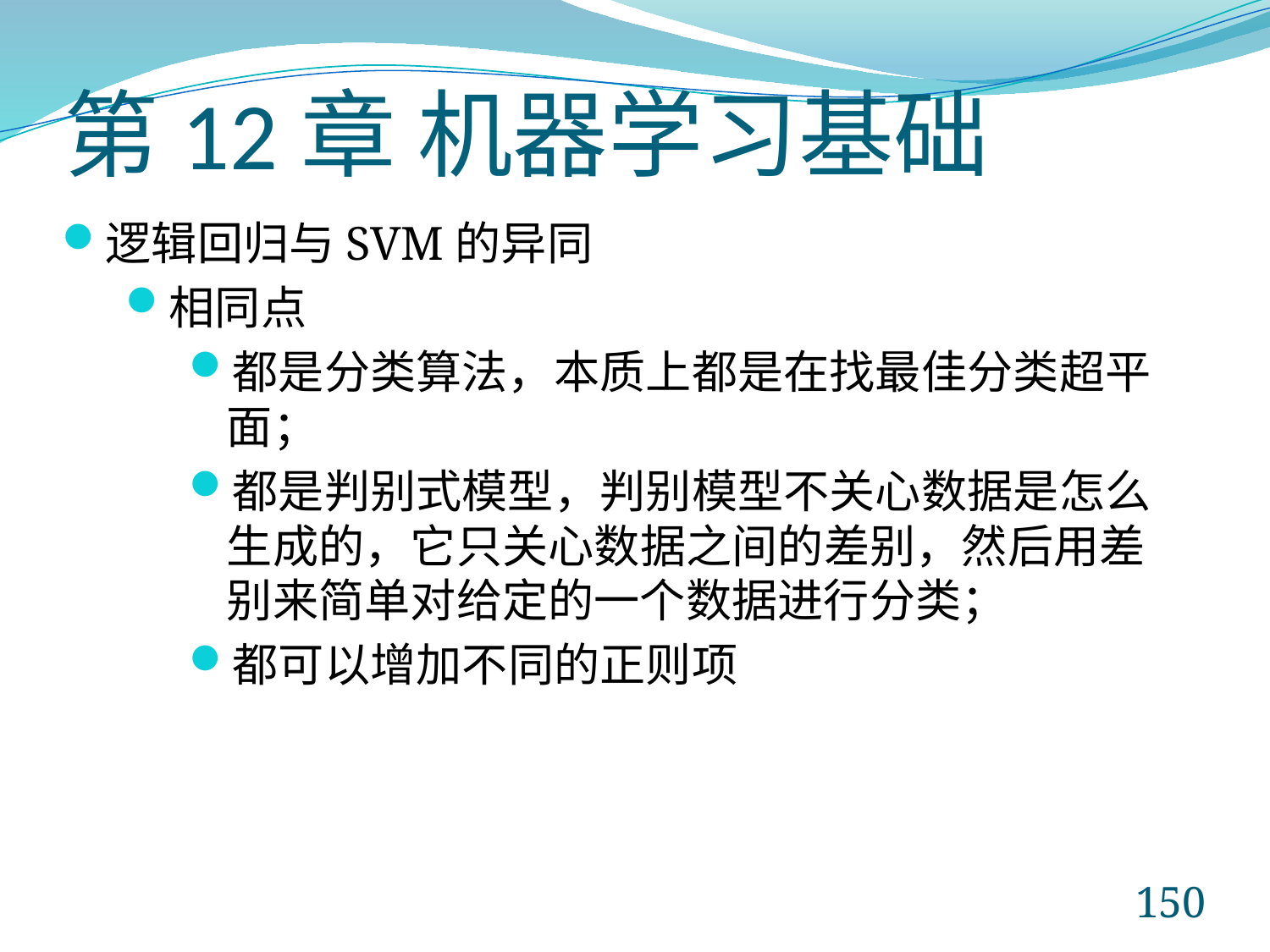

# 第12章 机器学习基础
逻辑回归与SVM的异同
相同点
都是分类算法，本质上都是在找最佳分类超平面；
都是判别式模型，判别模型不关心数据是怎么生成的，它只关心数据之间的差别，然后用差别来简单对给定的一个数据进行分类；
都可以增加不同的正则项

150